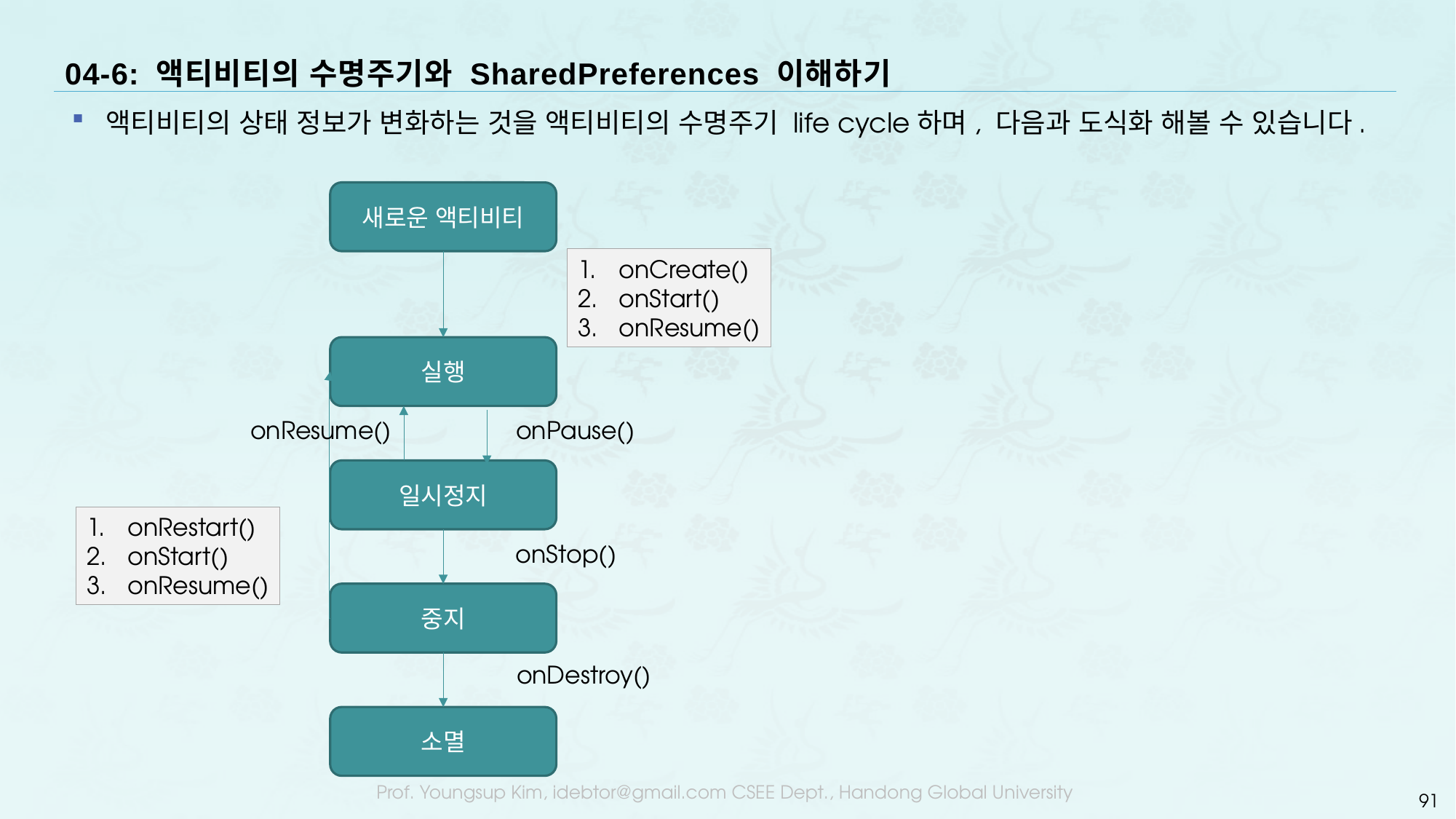

# 04-6: 액티비티의 수명주기와 SharedPreferences 이해하기
액티비티의 상태 정보가 변화하는 것을 액티비티의 수명주기 life cycle하며, 다음과 도식화 해볼 수 있습니다.

새로운 액티비티
onCreate()
onStart()
onResume()
실행
onResume()
onPause()
일시정지
onRestart()
onStart()
onResume()
onStop()
중지
onDestroy()
소멸
91